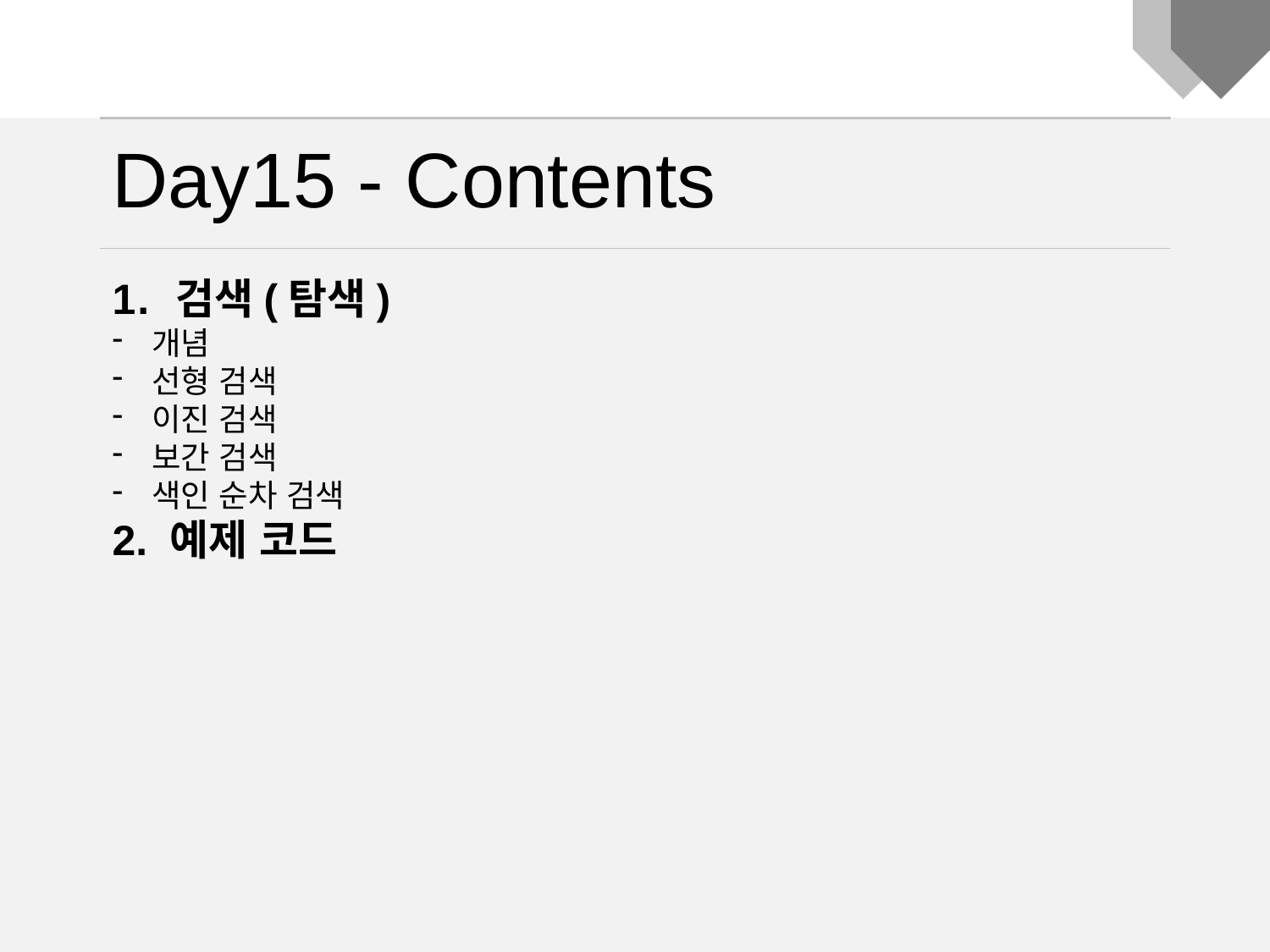

Day15 - Contents
검색(탐색)
개념
선형 검색
이진 검색
보간 검색
색인 순차 검색
2. 예제 코드